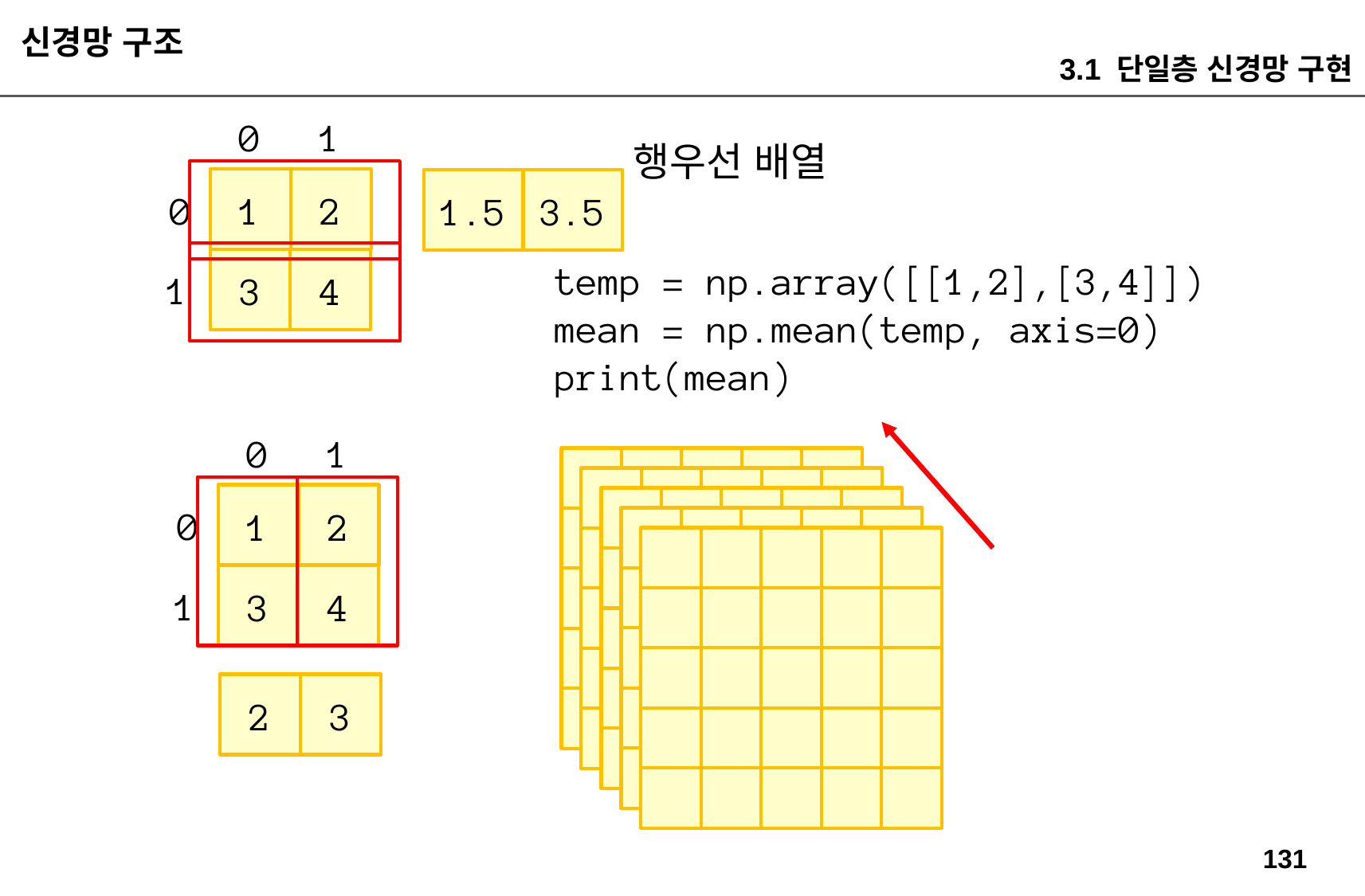

신경망 구조
3.1 단일층 신경망 구현
0
1
행우선 배열

1
2
1.5
3.5
0

3
temp = np.array([[1,2],[3,4]])
mean = np.mean(temp, axis=0)
print(mean)
4
1
0
1

1
2

0

3
4
1
2
3